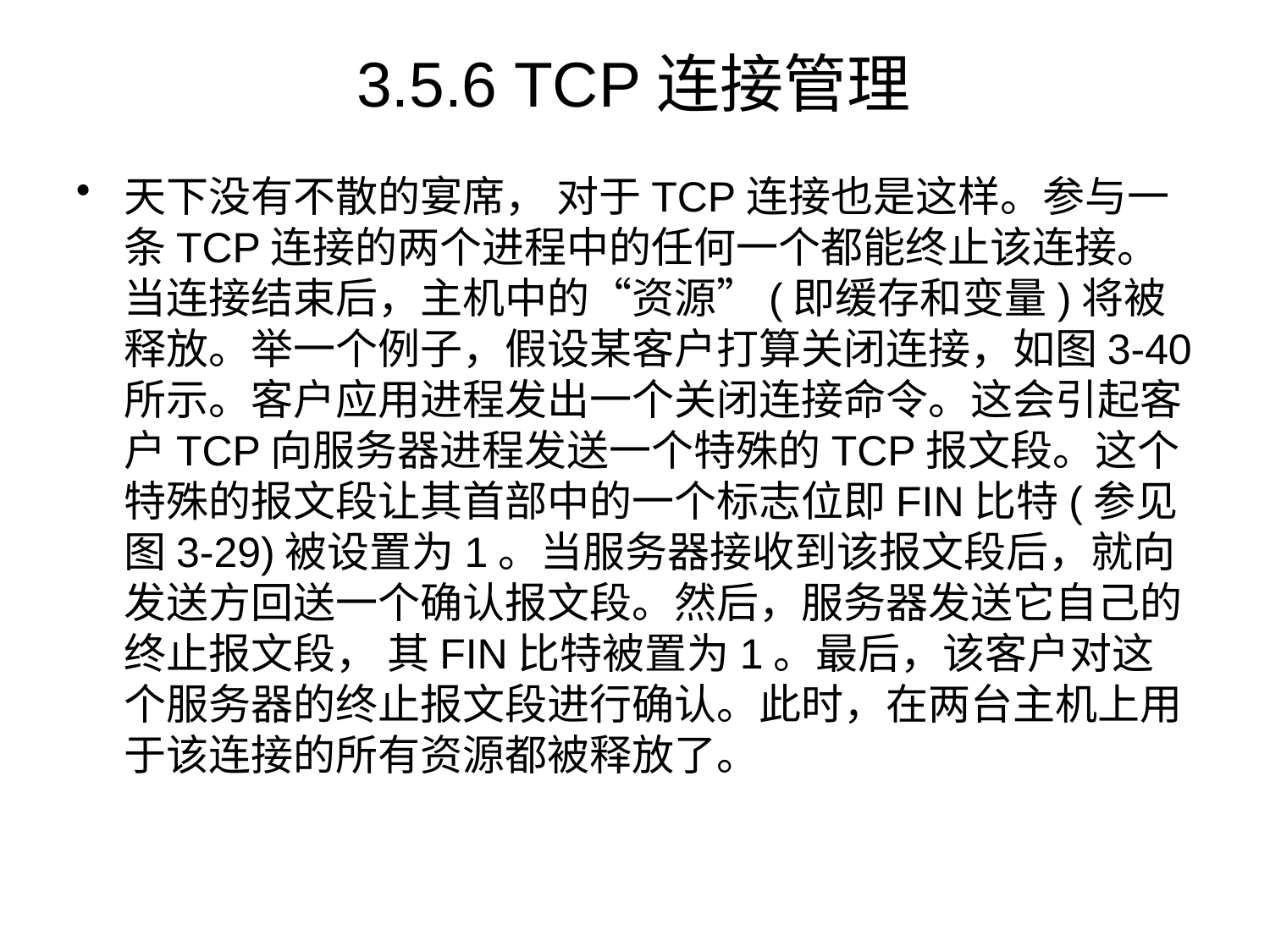

# 3.5.6 TCP连接管理
天下没有不散的宴席， 对于TCP连接也是这样。参与一条TCP连接的两个进程中的任何一个都能终止该连接。当连接结束后，主机中的“资源”(即缓存和变量)将被释放。举一个例子，假设某客户打算关闭连接，如图3-40所示。客户应用进程发出一个关闭连接命令。这会引起客户TCP向服务器进程发送一个特殊的TCP报文段。这个特殊的报文段让其首部中的一个标志位即FIN比特(参见图3-29)被设置为1。当服务器接收到该报文段后，就向发送方回送一个确认报文段。然后，服务器发送它自己的终止报文段， 其FIN比特被置为1。最后，该客户对这个服务器的终止报文段进行确认。此时，在两台主机上用于该连接的所有资源都被释放了。